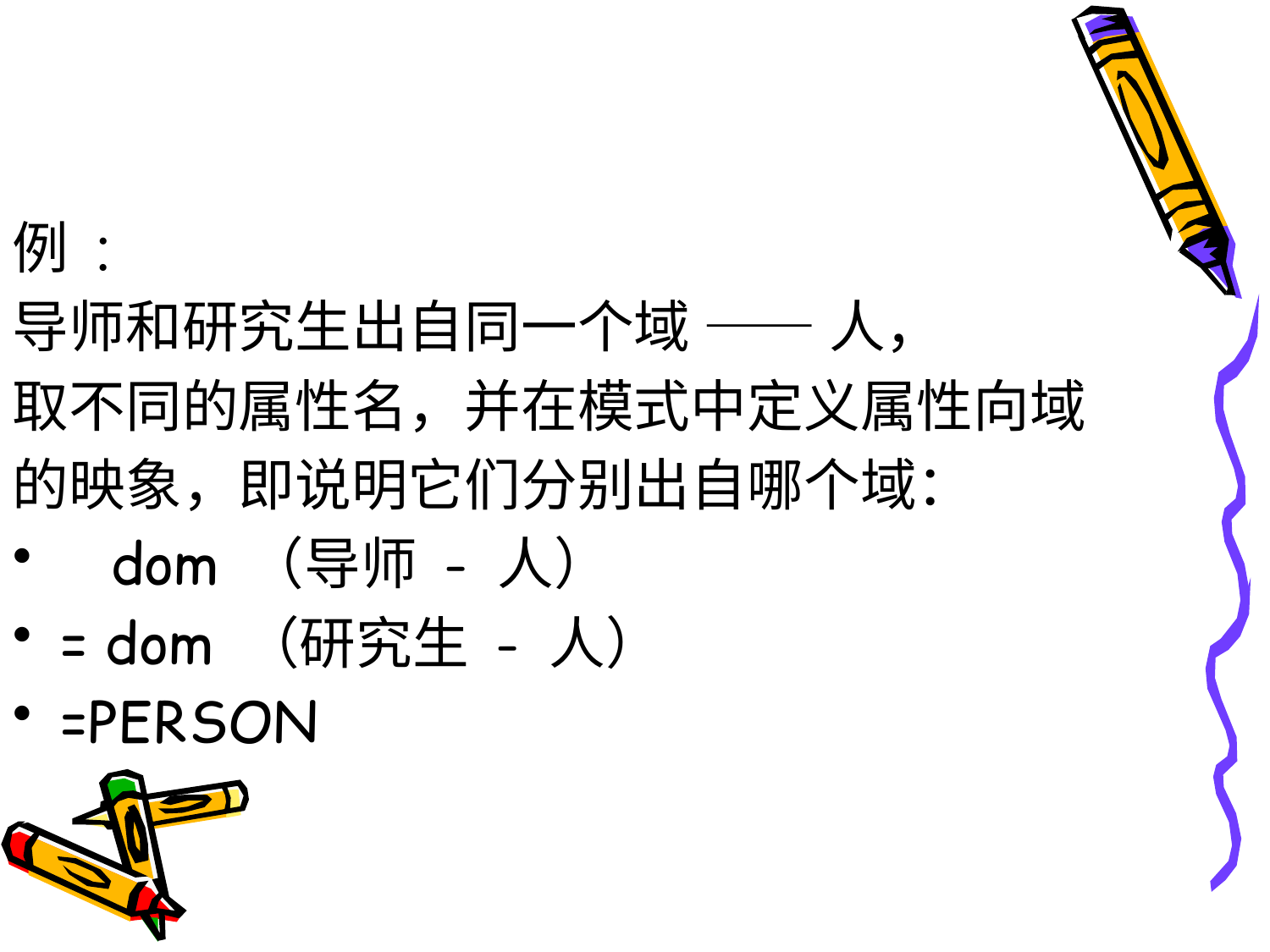

#
例 :
导师和研究生出自同一个域 —— 人，
取不同的属性名，并在模式中定义属性向域
的映象，即说明它们分别出自哪个域：
   dom （导师 - 人）
= dom （研究生 - 人）
=PERSON